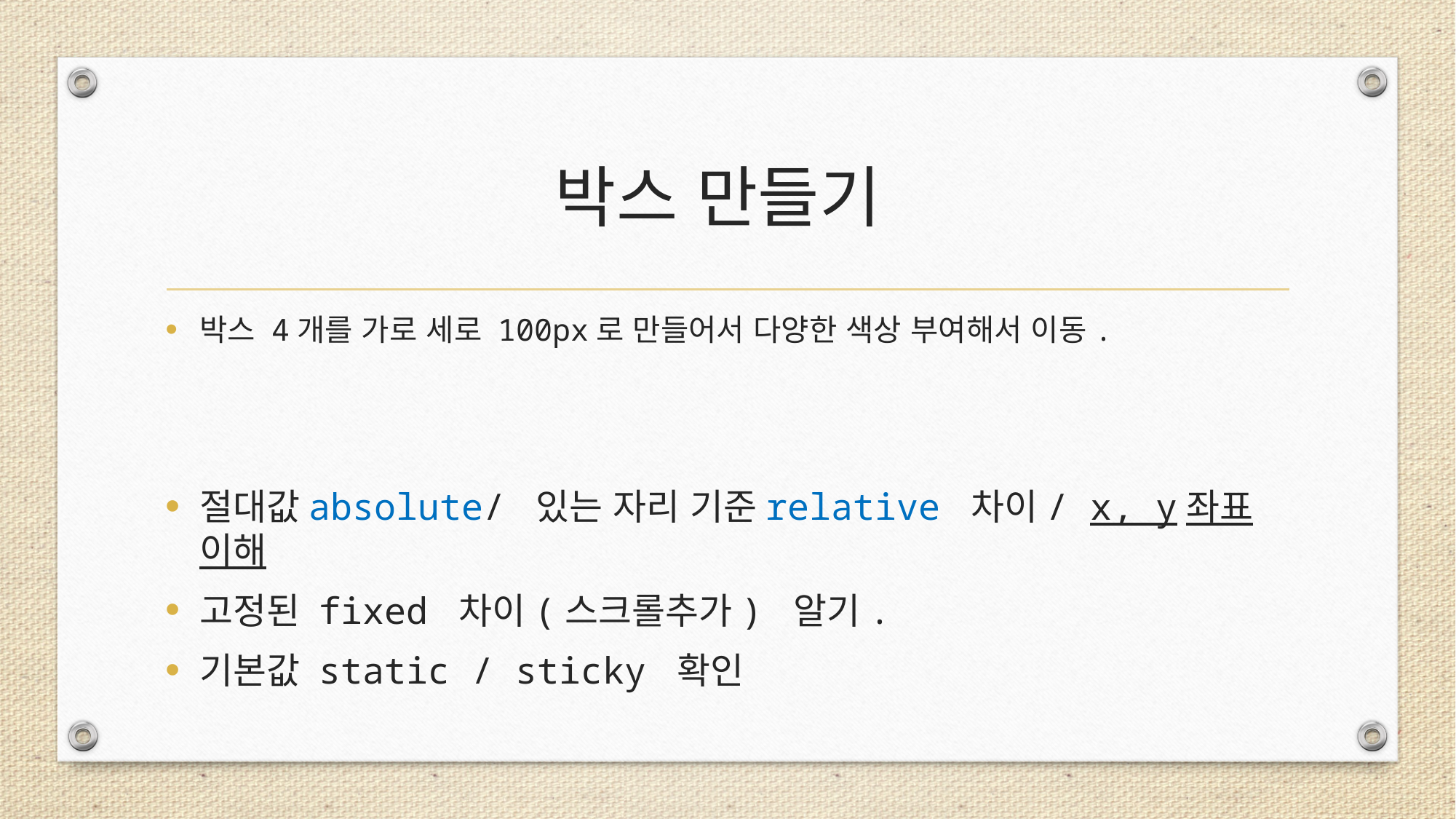

# 박스 만들기
박스 4개를 가로 세로 100px로 만들어서 다양한 색상 부여해서 이동.

절대값absolute/ 있는 자리 기준relative 차이/ x, y좌표 이해
고정된 fixed 차이(스크롤추가) 알기.
기본값 static / sticky 확인